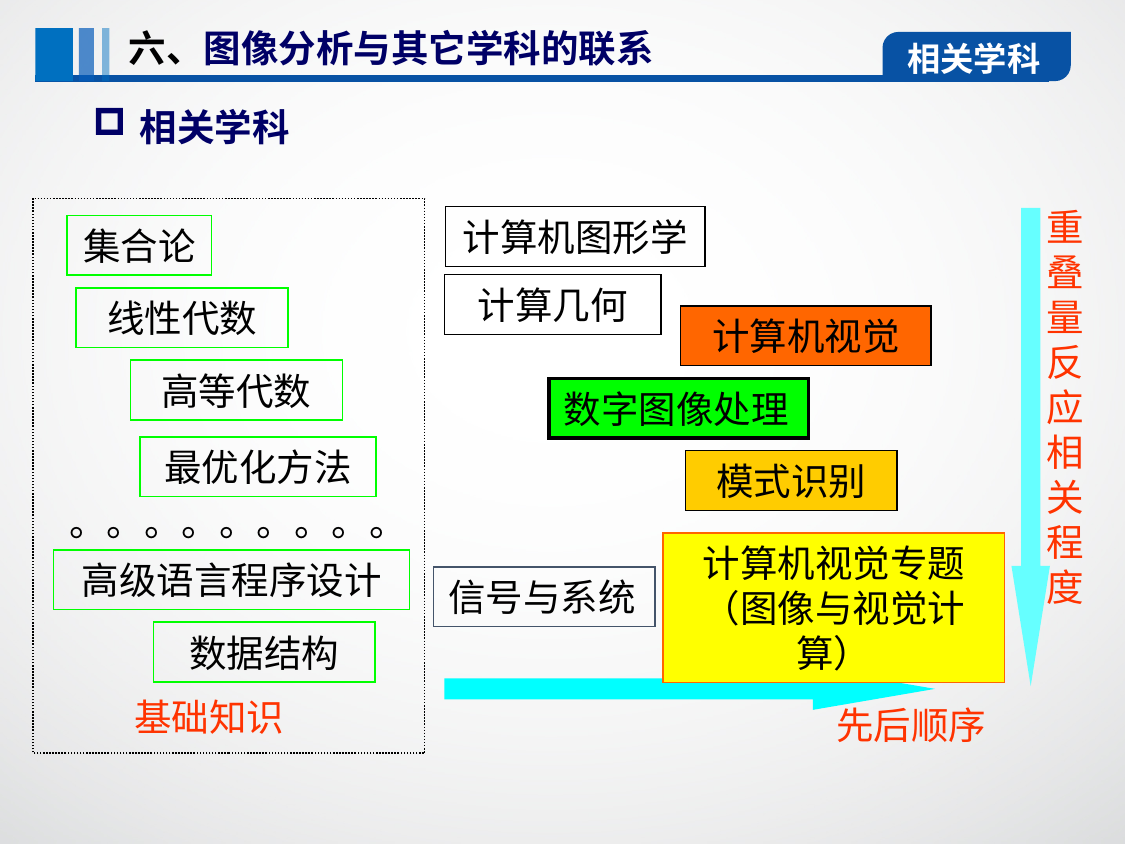

六、图像分析与其它学科的联系
相关学科
相关学科
重叠量反应相关程度

计算机图形学

集合论
计算几何
线性代数
计算机视觉
高等代数
数字图像处理
最优化方法
模式识别
。。。。。。。。。
计算机视觉专题（图像与视觉计算）
高级语言程序设计
信号与系统
数据结构

基础知识
先后顺序
41